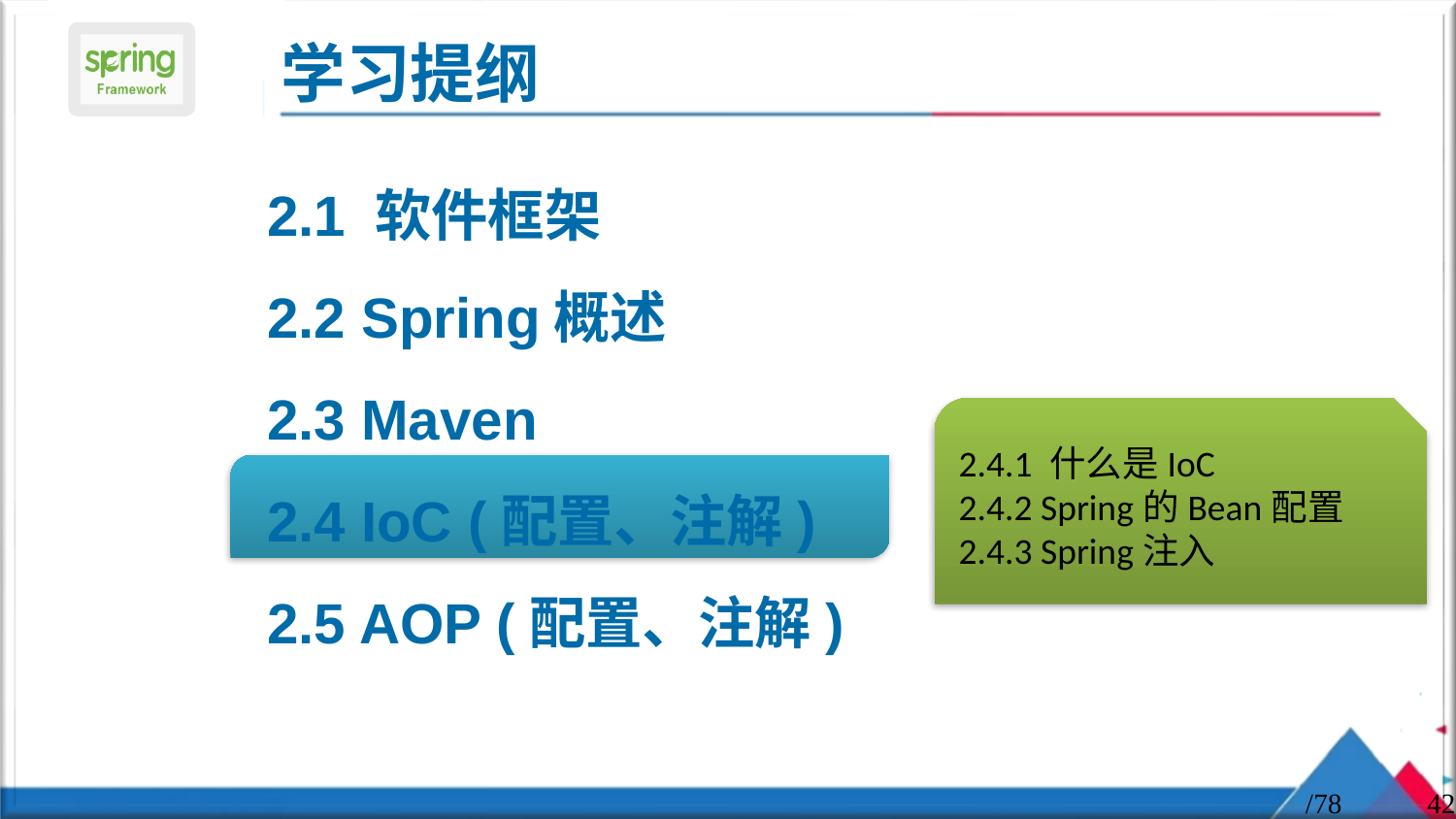

2.1 软件框架
2.2 Spring概述
2.3 Maven
2.4 IoC (配置、注解)
2.5 AOP (配置、注解)
2.4.1 什么是IoC
2.4.2 Spring的Bean配置
2.4.3 Spring注入

/78
42